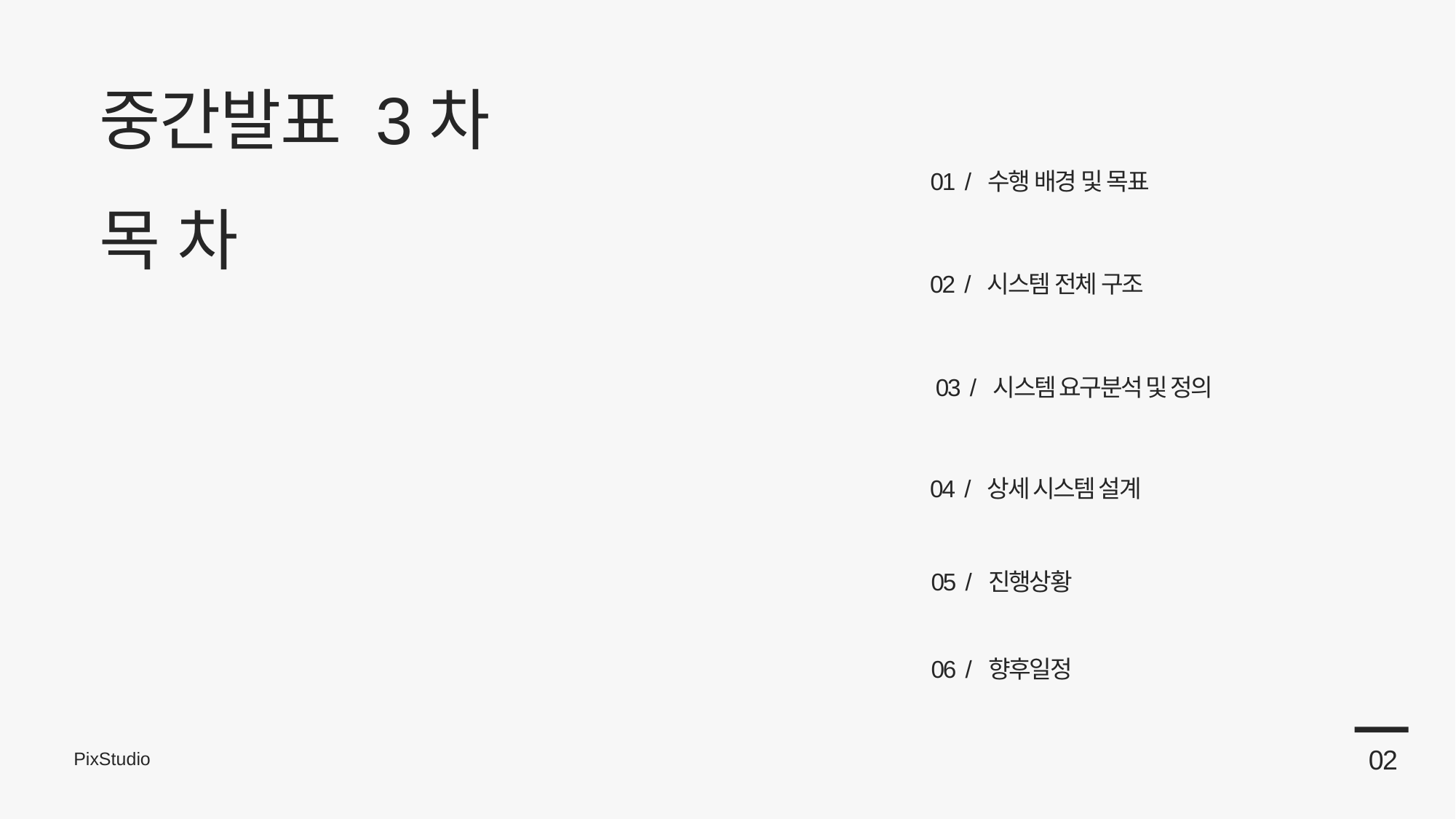

중간발표 3차
목 차
01  /  수행 배경 및 목표
02  /  시스템 전체 구조
03  /  시스템 요구분석 및 정의
04  /  상세 시스템 설계
05  /  진행상황

06  /  향후일정

02
PixStudio